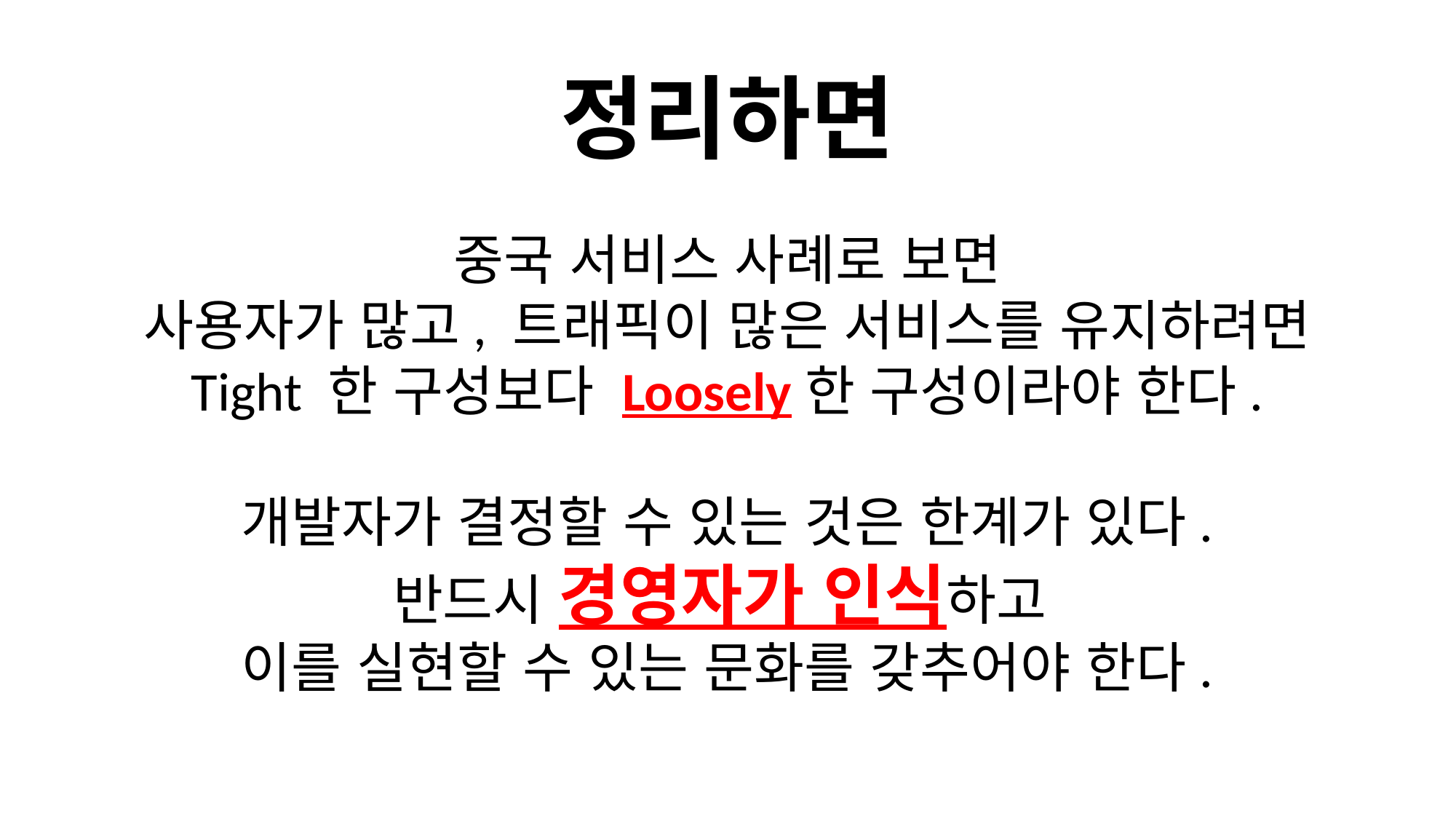

# 정리하면
중국 서비스 사례로 보면
사용자가 많고, 트래픽이 많은 서비스를 유지하려면
Tight 한 구성보다 Loosely한 구성이라야 한다.

개발자가 결정할 수 있는 것은 한계가 있다.
반드시 경영자가 인식하고
이를 실현할 수 있는 문화를 갖추어야 한다.